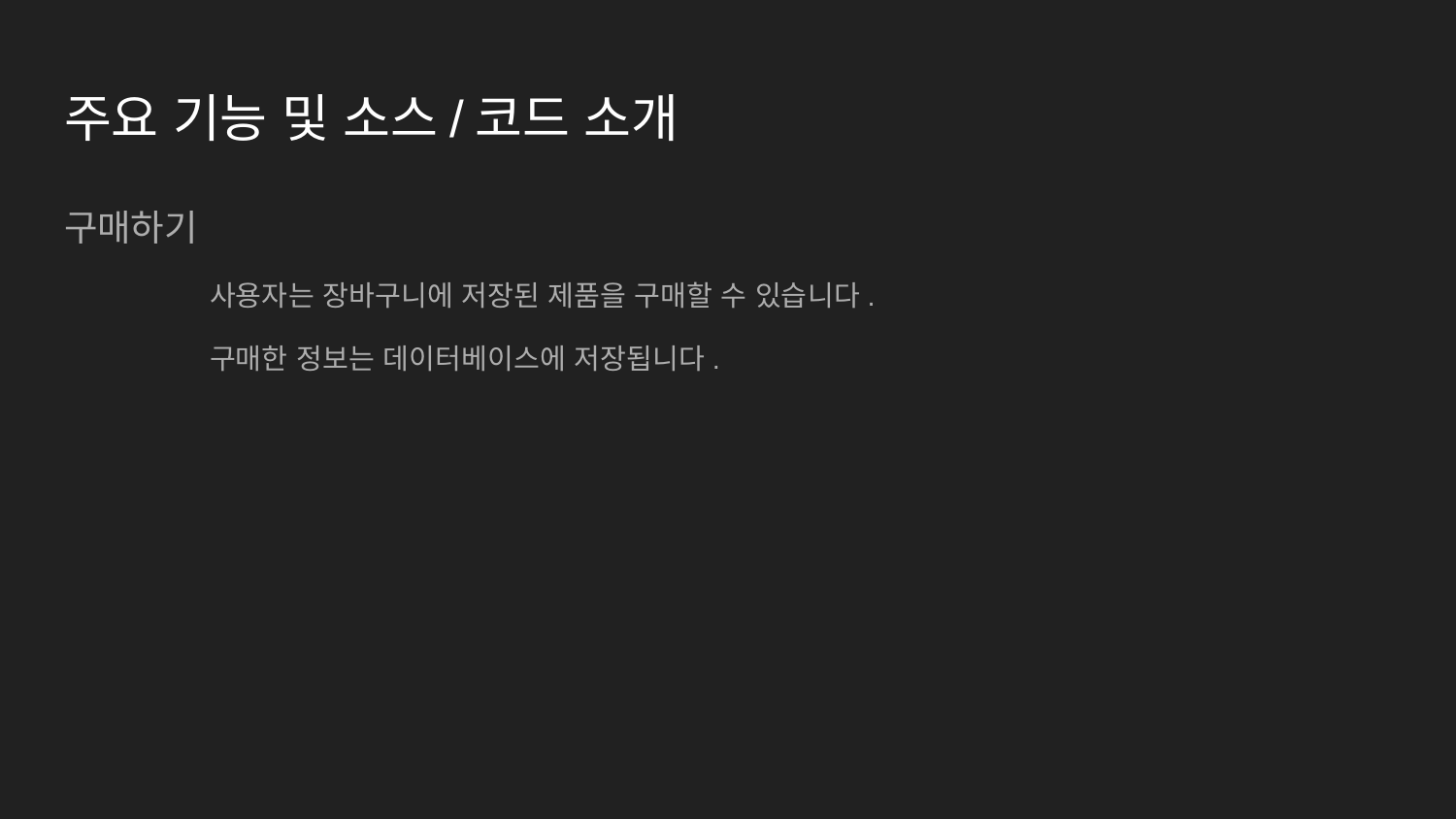

# 주요 기능 및 소스/코드 소개
구매하기
	사용자는 장바구니에 저장된 제품을 구매할 수 있습니다.
	구매한 정보는 데이터베이스에 저장됩니다.